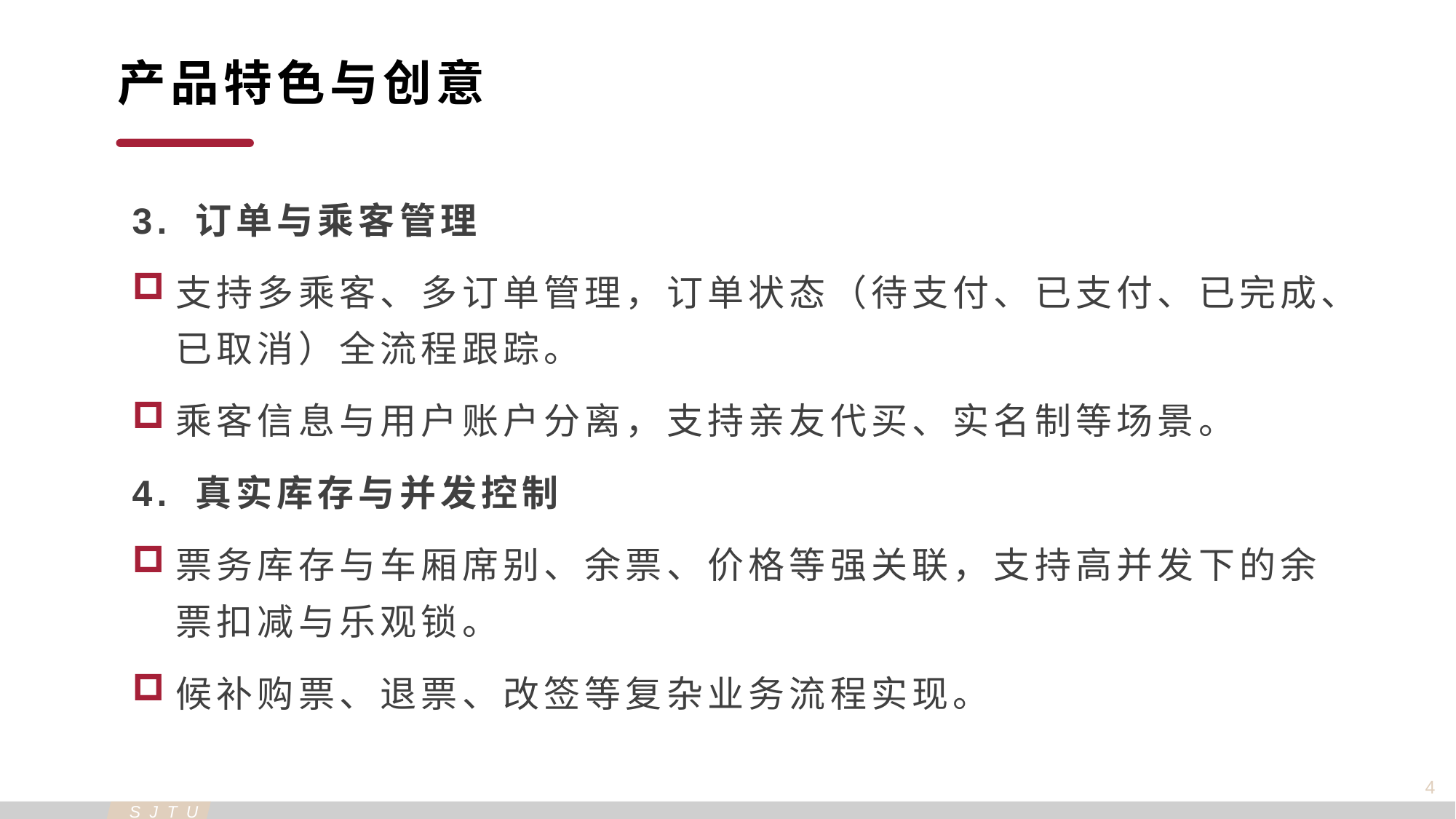

产品特色与创意
3. 订单与乘客管理
支持多乘客、多订单管理，订单状态（待支付、已支付、已完成、已取消）全流程跟踪。
乘客信息与用户账户分离，支持亲友代买、实名制等场景。
4. 真实库存与并发控制
票务库存与车厢席别、余票、价格等强关联，支持高并发下的余票扣减与乐观锁。
候补购票、退票、改签等复杂业务流程实现。
4